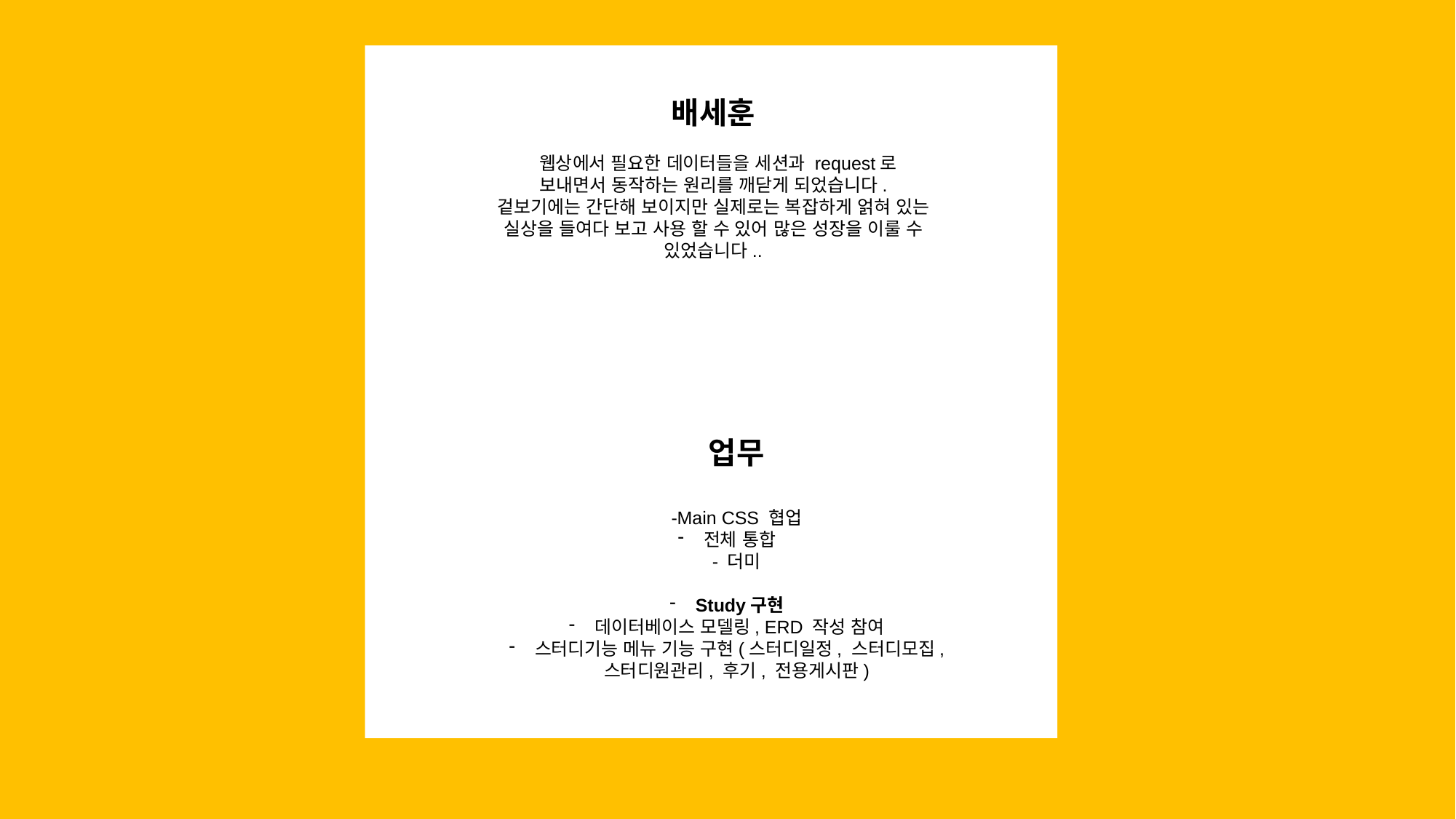

배세훈
 웹상에서 필요한 데이터들을 세션과 request로 보내면서 동작하는 원리를 깨닫게 되었습니다. 겉보기에는 간단해 보이지만 실제로는 복잡하게 얽혀 있는 실상을 들여다 보고 사용 할 수 있어 많은 성장을 이룰 수 있었습니다..
업무

-Main CSS 협업
전체 통합
- 더미

Study구현
데이터베이스 모델링, ERD 작성 참여
스터디기능 메뉴 기능 구현(스터디일정, 스터디모집, 스터디원관리, 후기, 전용게시판)